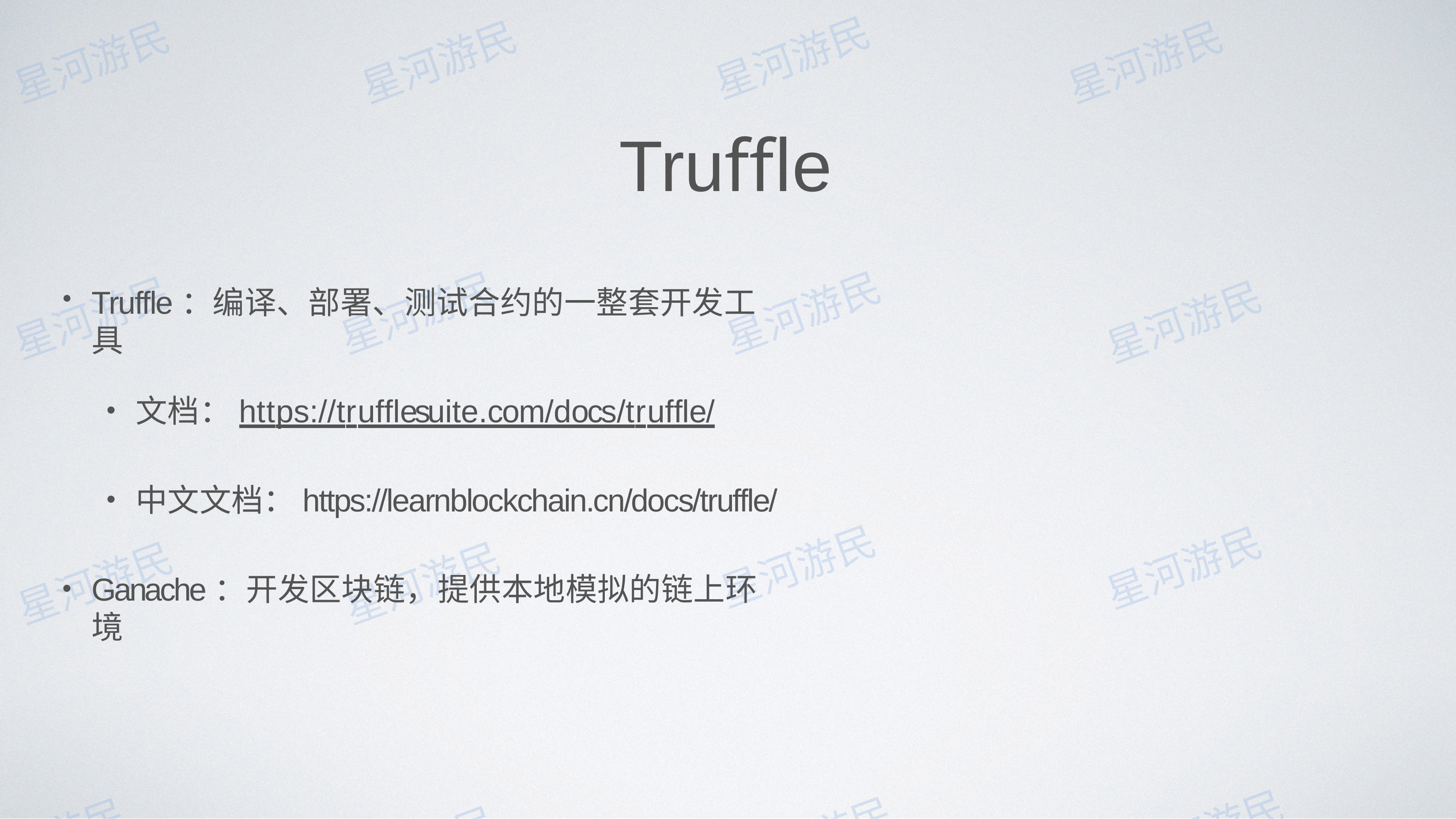

# Truﬄe
Truffle：编译、部署、测试合约的⼀整套开发⼯具

⽂档：https://trufflesuite.com/docs/truffle/

中⽂⽂档：https://learnblockchain.cn/docs/truffle/

Ganache：开发区块链，提供本地模拟的链上环境